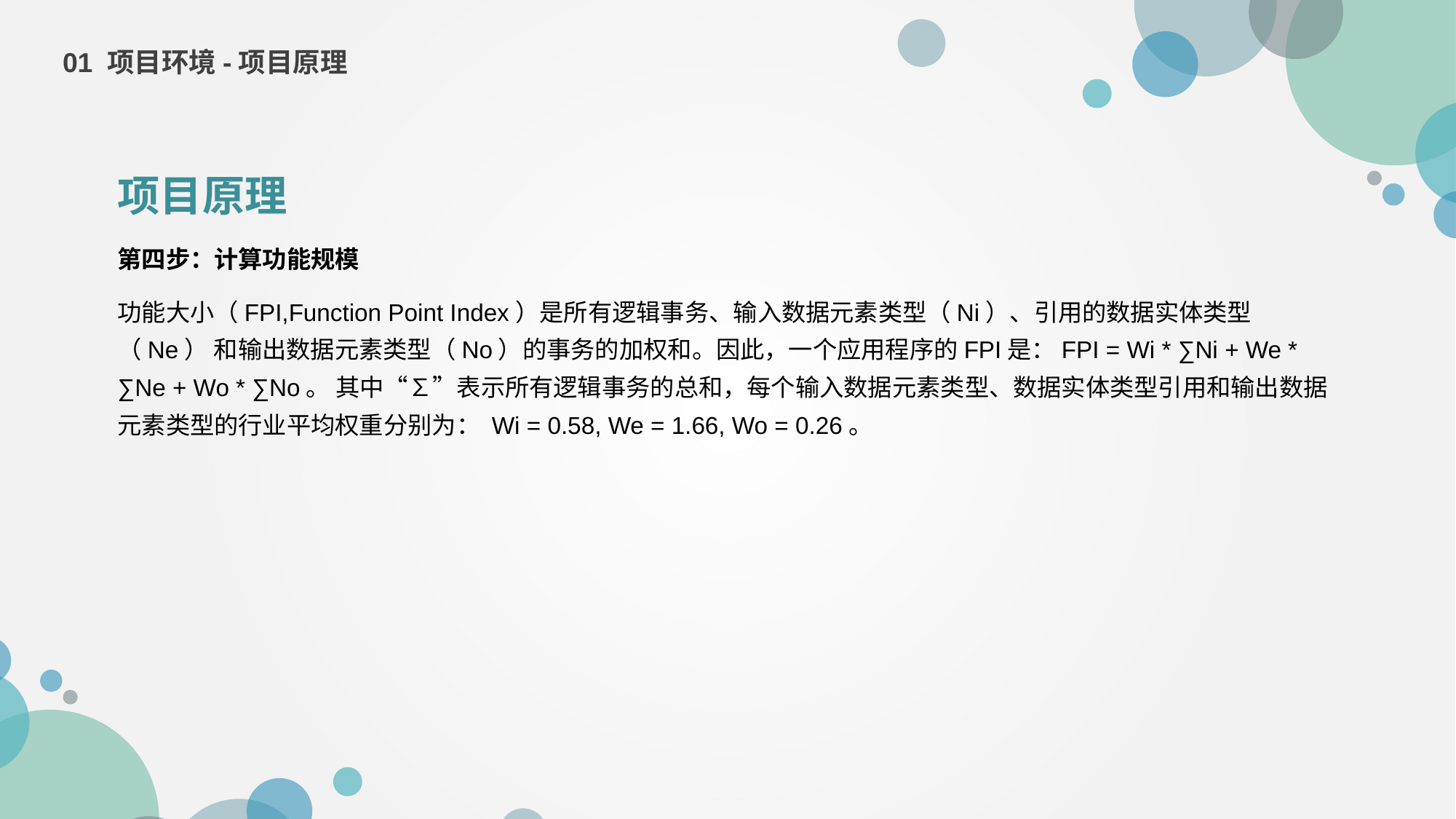

01 项目环境-项目原理
项目原理
第四步：计算功能规模
功能大小（FPI,Function Point Index）是所有逻辑事务、输入数据元素类型（Ni）、引用的数据实体类型（Ne） 和输出数据元素类型（No）的事务的加权和。因此，一个应用程序的FPI是：FPI = Wi * ∑Ni + We * ∑Ne + Wo * ∑No。 其中“∑”表示所有逻辑事务的总和，每个输入数据元素类型、数据实体类型引用和输出数据元素类型的行业平均权重分别为： Wi = 0.58, We = 1.66, Wo = 0.26。